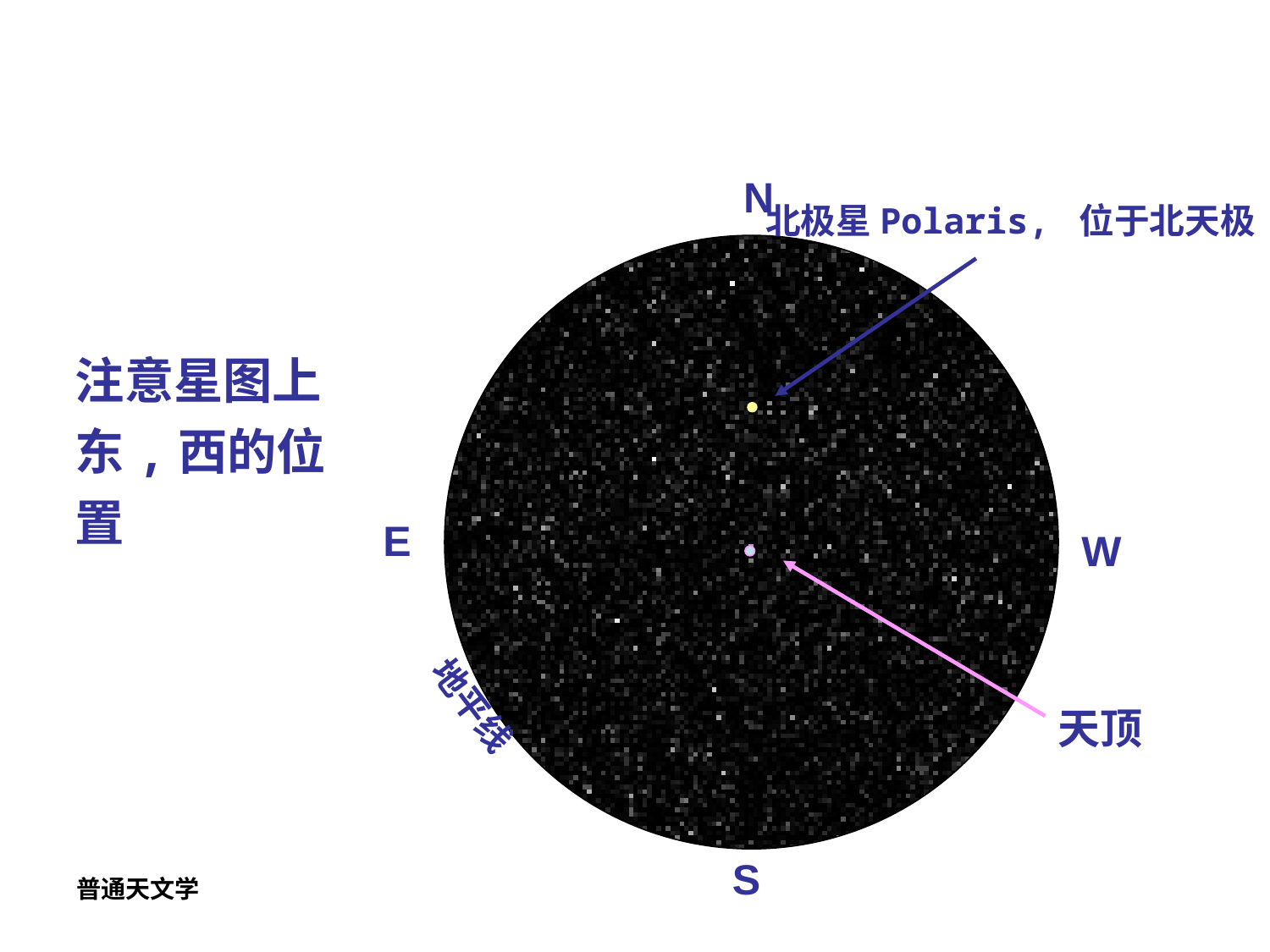

N
北极星Polaris, 位于北天极

注意星图上东,西的位置

E
W

地平线
天顶
S
普通天文学